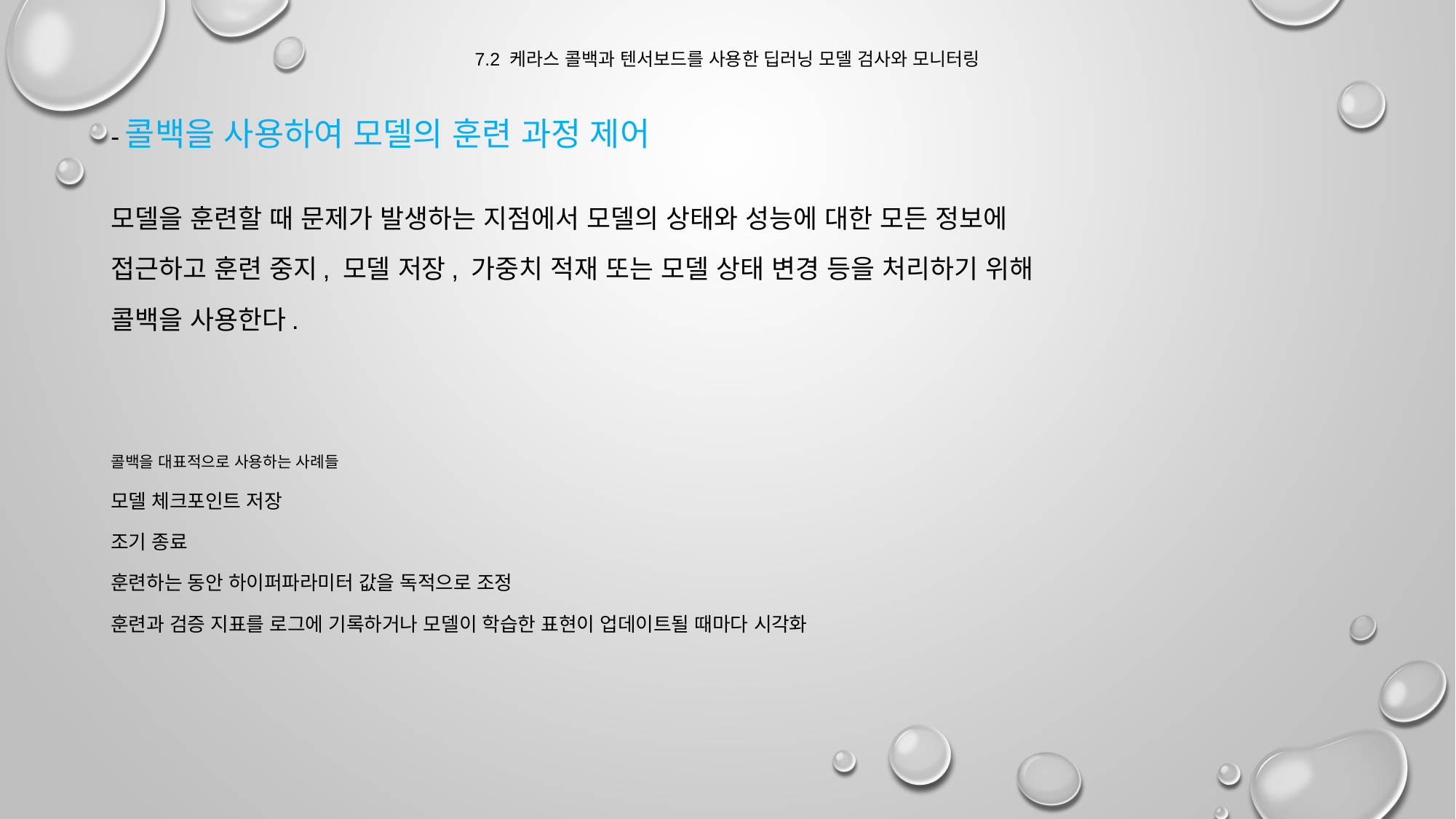

# 7.2 케라스 콜백과 텐서보드를 사용한 딥러닝 모델 검사와 모니터링
-콜백을 사용하여 모델의 훈련 과정 제어

모델을 훈련할 때 문제가 발생하는 지점에서 모델의 상태와 성능에 대한 모든 정보에
접근하고 훈련 중지, 모델 저장, 가중치 적재 또는 모델 상태 변경 등을 처리하기 위해
콜백을 사용한다.

콜백을 대표적으로 사용하는 사례들
모델 체크포인트 저장
조기 종료
훈련하는 동안 하이퍼파라미터 값을 독적으로 조정
훈련과 검증 지표를 로그에 기록하거나 모델이 학습한 표현이 업데이트될 때마다 시각화